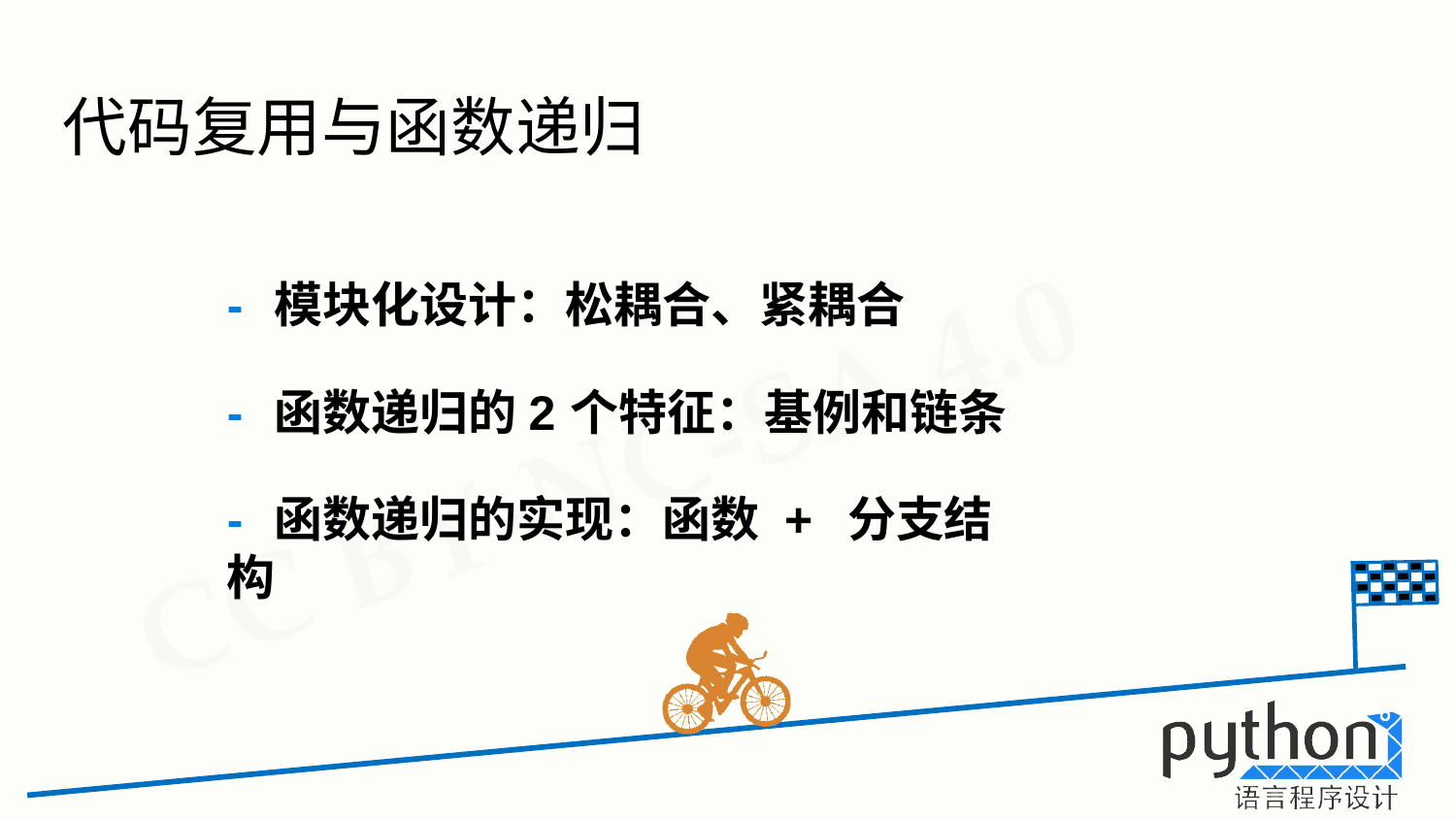

# 代码复用与函数递归
- 模块化设计：松耦合、紧耦合

- 函数递归的2个特征：基例和链条

- 函数递归的实现：函数 + 分支结构